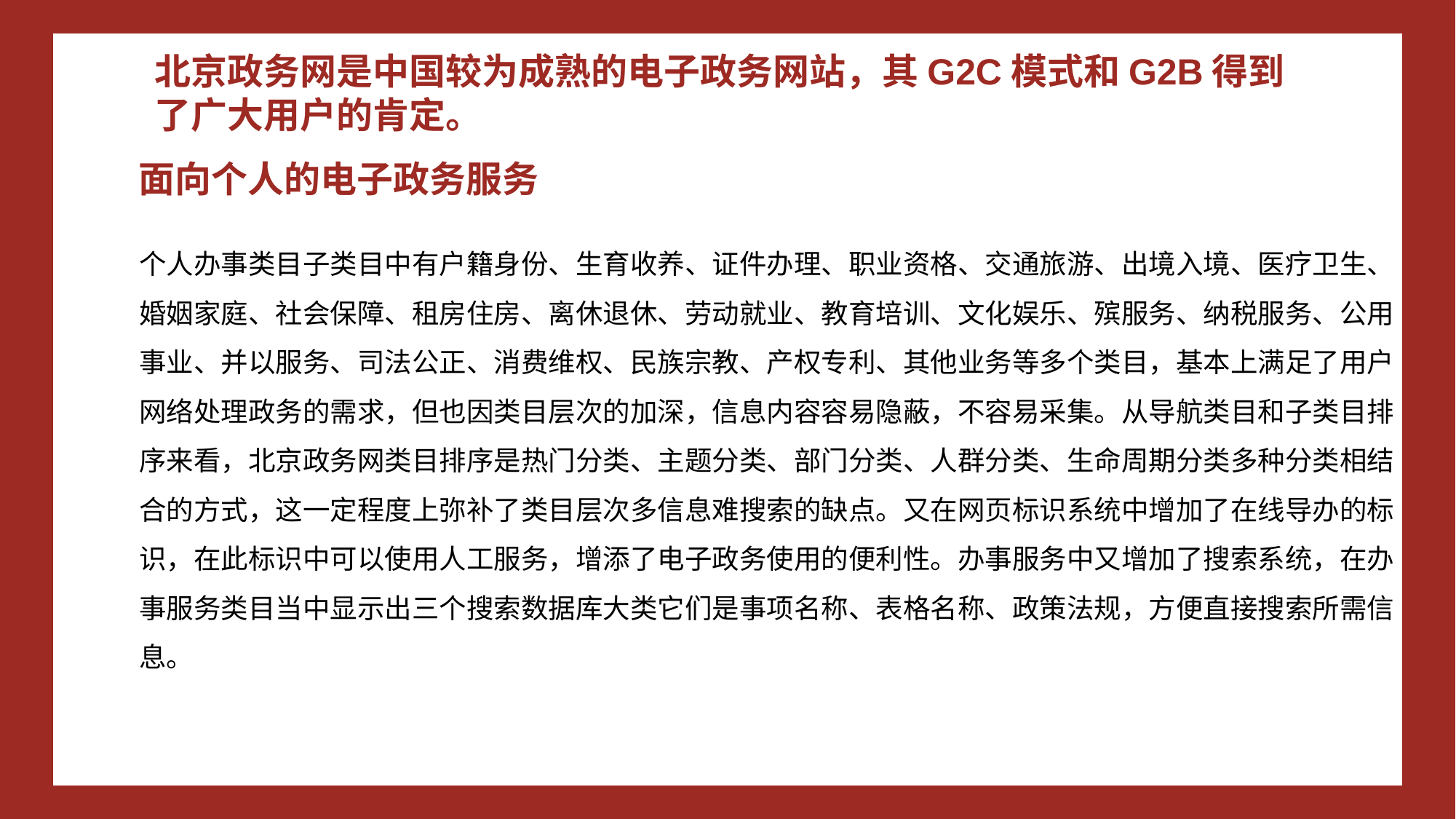

北京政务网是中国较为成熟的电子政务网站，其G2C模式和G2B得到了广大用户的肯定。
面向个人的电子政务服务
个人办事类目子类目中有户籍身份、生育收养、证件办理、职业资格、交通旅游、出境入境、医疗卫生、婚姻家庭、社会保障、租房住房、离休退休、劳动就业、教育培训、文化娱乐、殡服务、纳税服务、公用事业、并以服务、司法公正、消费维权、民族宗教、产权专利、其他业务等多个类目，基本上满足了用户网络处理政务的需求，但也因类目层次的加深，信息内容容易隐蔽，不容易采集。从导航类目和子类目排序来看，北京政务网类目排序是热门分类、主题分类、部门分类、人群分类、生命周期分类多种分类相结合的方式，这一定程度上弥补了类目层次多信息难搜索的缺点。又在网页标识系统中增加了在线导办的标识，在此标识中可以使用人工服务，增添了电子政务使用的便利性。办事服务中又增加了搜索系统，在办事服务类目当中显示出三个搜索数据库大类它们是事项名称、表格名称、政策法规，方便直接搜索所需信息。